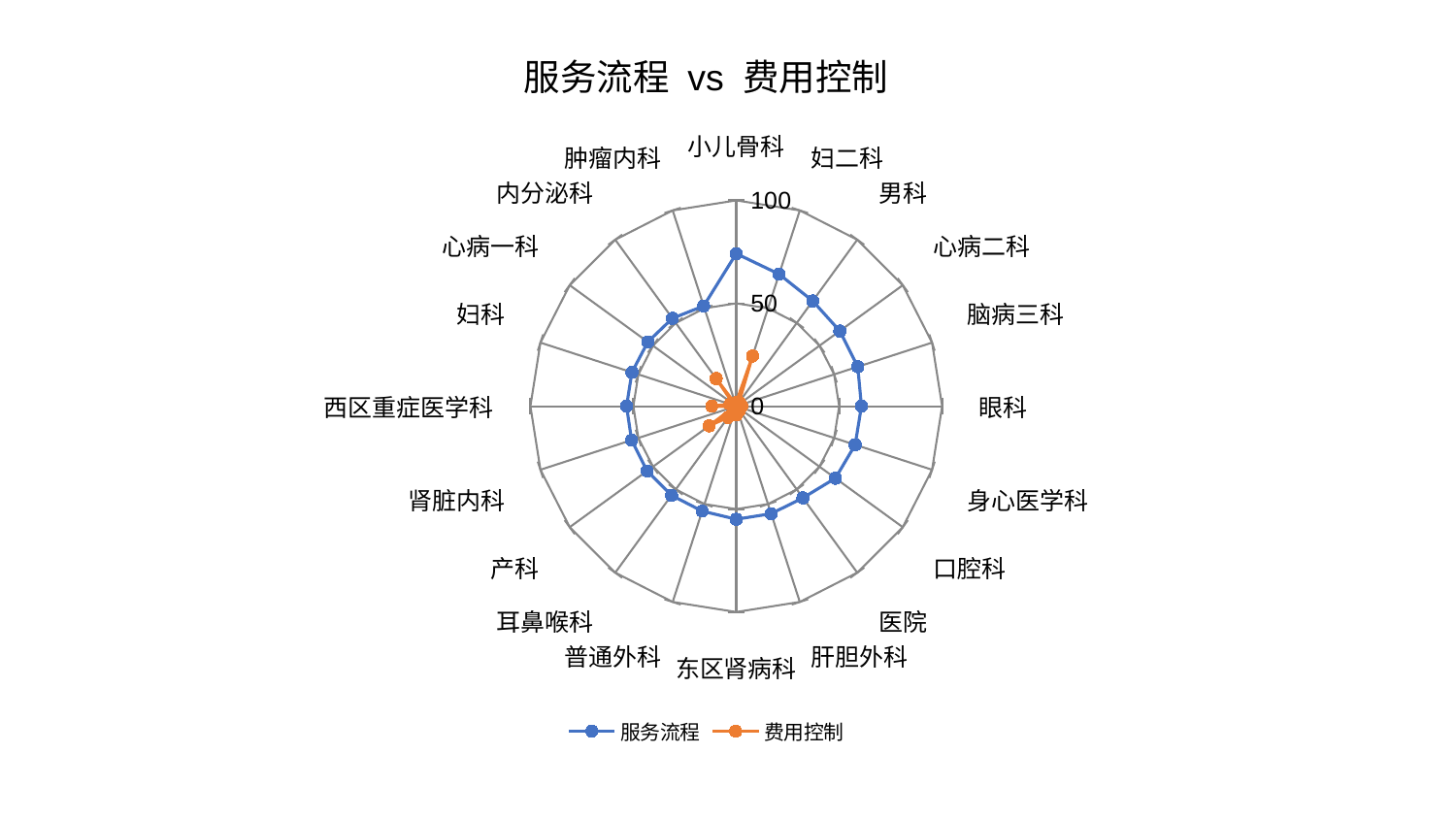

### Chart: 服务流程 vs 费用控制

| Category | 服务流程 | 费用控制 |
|---|---|---|
| 小儿骨科 | 74.14083401355441 | 1.7602244987330995 |
| 妇二科 | 67.47077090471318 | 25.653244194771858 |
| 男科 | 63.19929086640925 | 2.2929006589893213 |
| 心病二科 | 62.15294932755734 | 1.417220941412802 |
| 脑病三科 | 62.06282744204784 | 1.8488647892426202 |
| 眼科 | 60.82759365725351 | 2.7124203622796825 |
| 身心医学科 | 60.72508210721912 | 2.155555296399786 |
| 口腔科 | 59.548090373356445 | 1.709509554542521 |
| 医院 | 55.08750570010098 | 2.57721926020211 |
| 肝胆外科 | 54.93924436460026 | 1.1158362355003146 |
| 东区肾病科 | 54.931618092149336 | 4.328541955640158 |
| 普通外科 | 53.60099644733454 | 1.3689156042555708 |
| 耳鼻喉科 | 53.543426828573864 | 6.726398397127294 |
| 产科 | 53.535702071680845 | 16.24401614666569 |
| 肾脏内科 | 53.470805914791285 | 1.0047284178674312 |
| 西区重症医学科 | 53.305734440998926 | 11.89245624952706 |
| 妇科 | 53.275736926263335 | 3.1228378652848345 |
| 心病一科 | 53.10329383659775 | 1.5074662147774407 |
| 内分泌科 | 52.76700309160686 | 16.609420699194096 |
| 肿瘤内科 | 51.224411274481206 | 0.9547190942388082 |
56